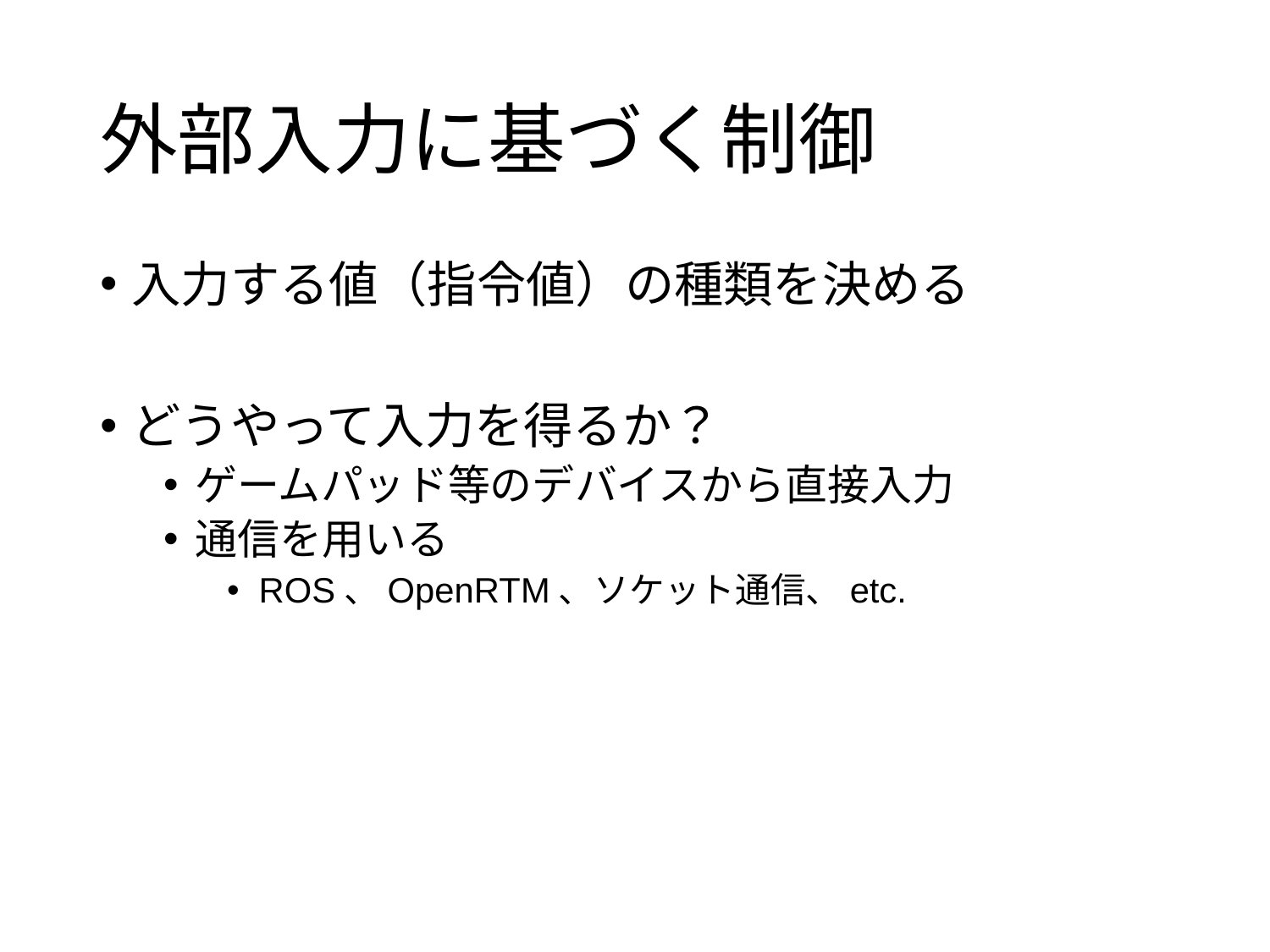

# 外部入力に基づく制御
入力する値（指令値）の種類を決める

どうやって入力を得るか？
ゲームパッド等のデバイスから直接入力
通信を用いる
ROS、OpenRTM、ソケット通信、etc.